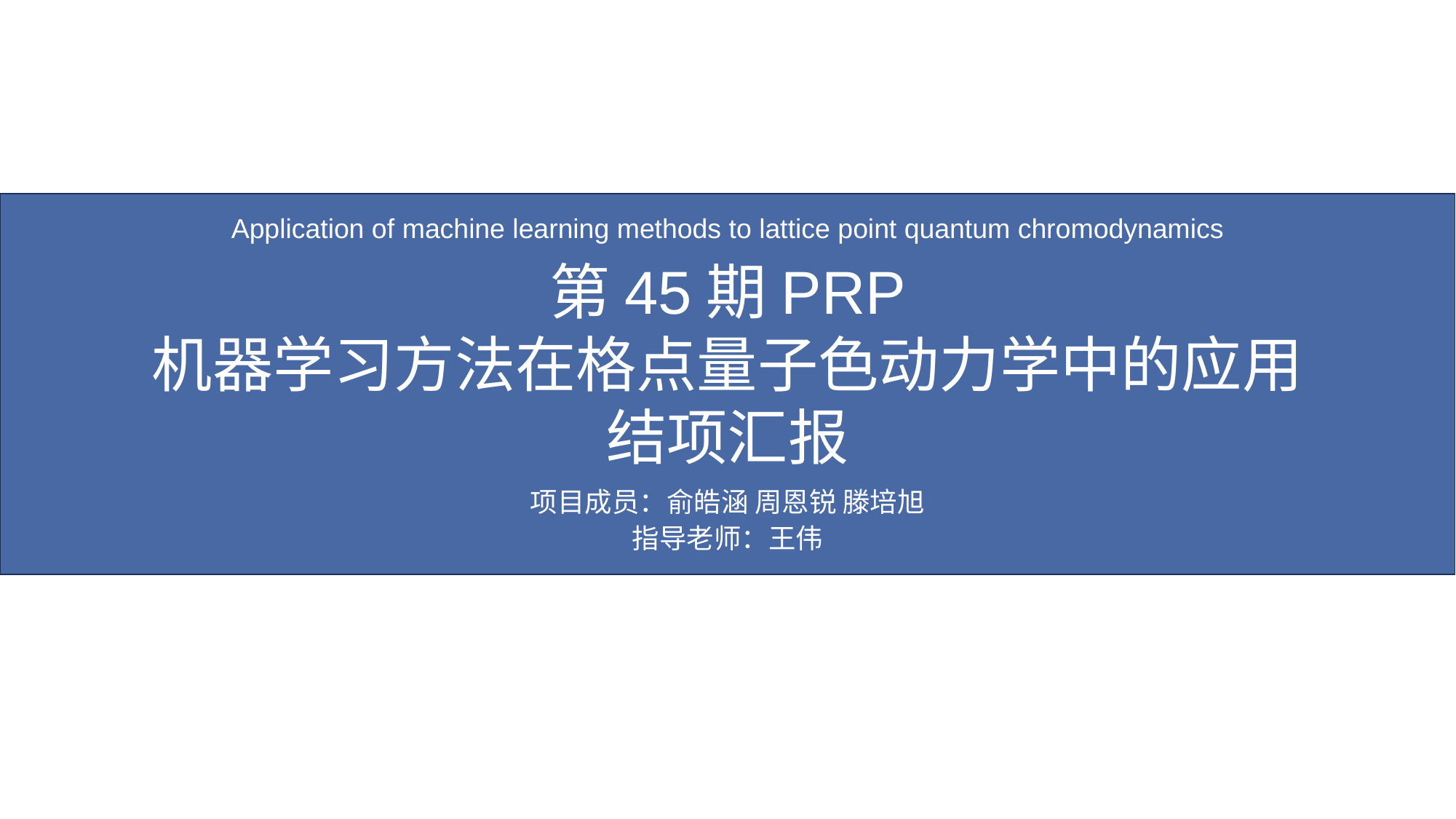

Application of machine learning methods to lattice point quantum chromodynamics
第45期PRP
机器学习方法在格点量子色动力学中的应用
结项汇报
项目成员：俞皓涵 周恩锐 滕培旭
指导老师：王伟